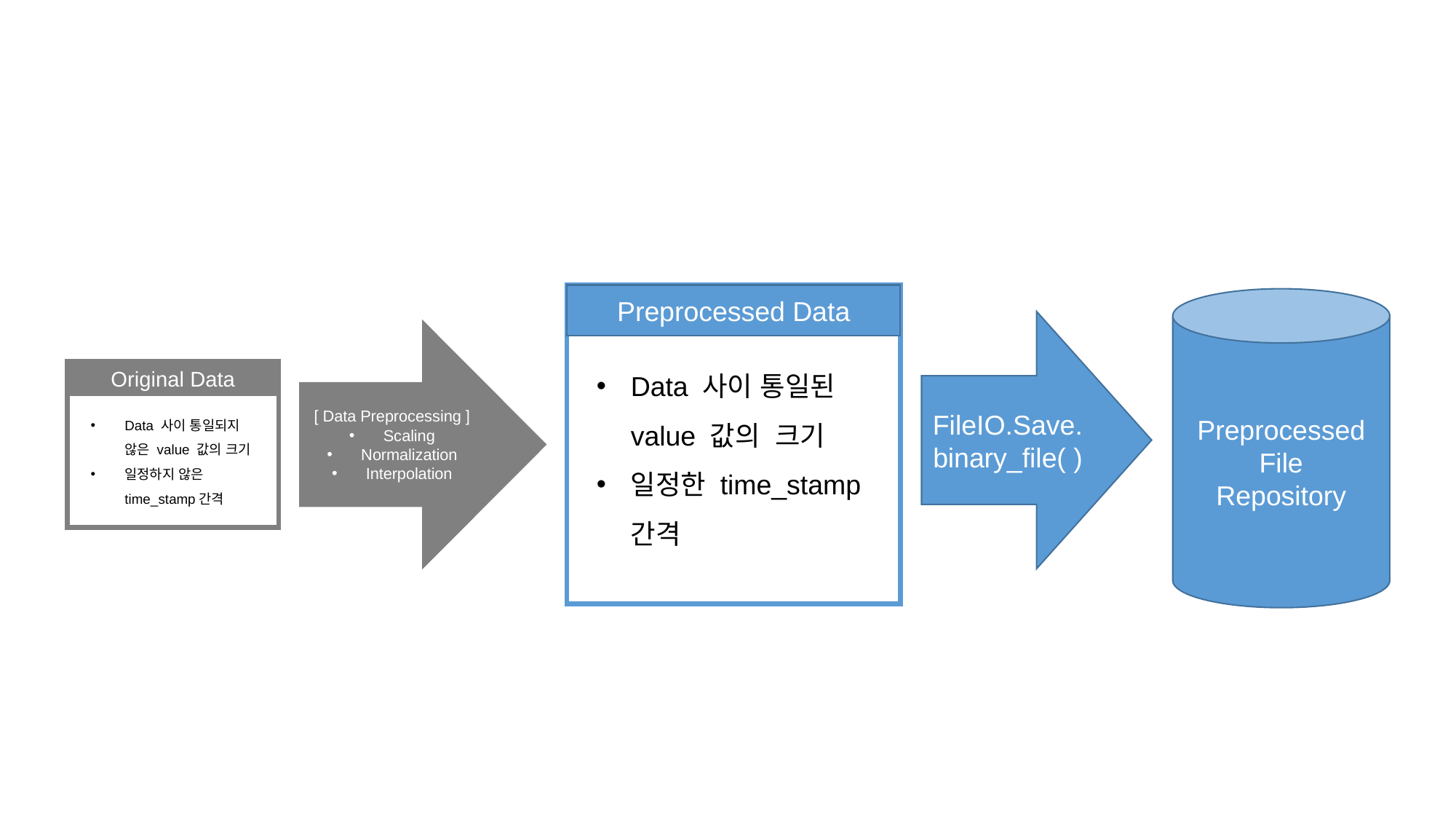

Preprocessed Data
Data 사이 통일된 value 값의  크기
일정한 time_stamp 간격
Preprocessed
File
Repository
FileIO.Save.binary_file( )
[ Data Preprocessing ]
Scaling
Normalization
Interpolation
Original Data

Data 사이 통일되지 않은 value 값의 크기
일정하지 않은 time_stamp간격